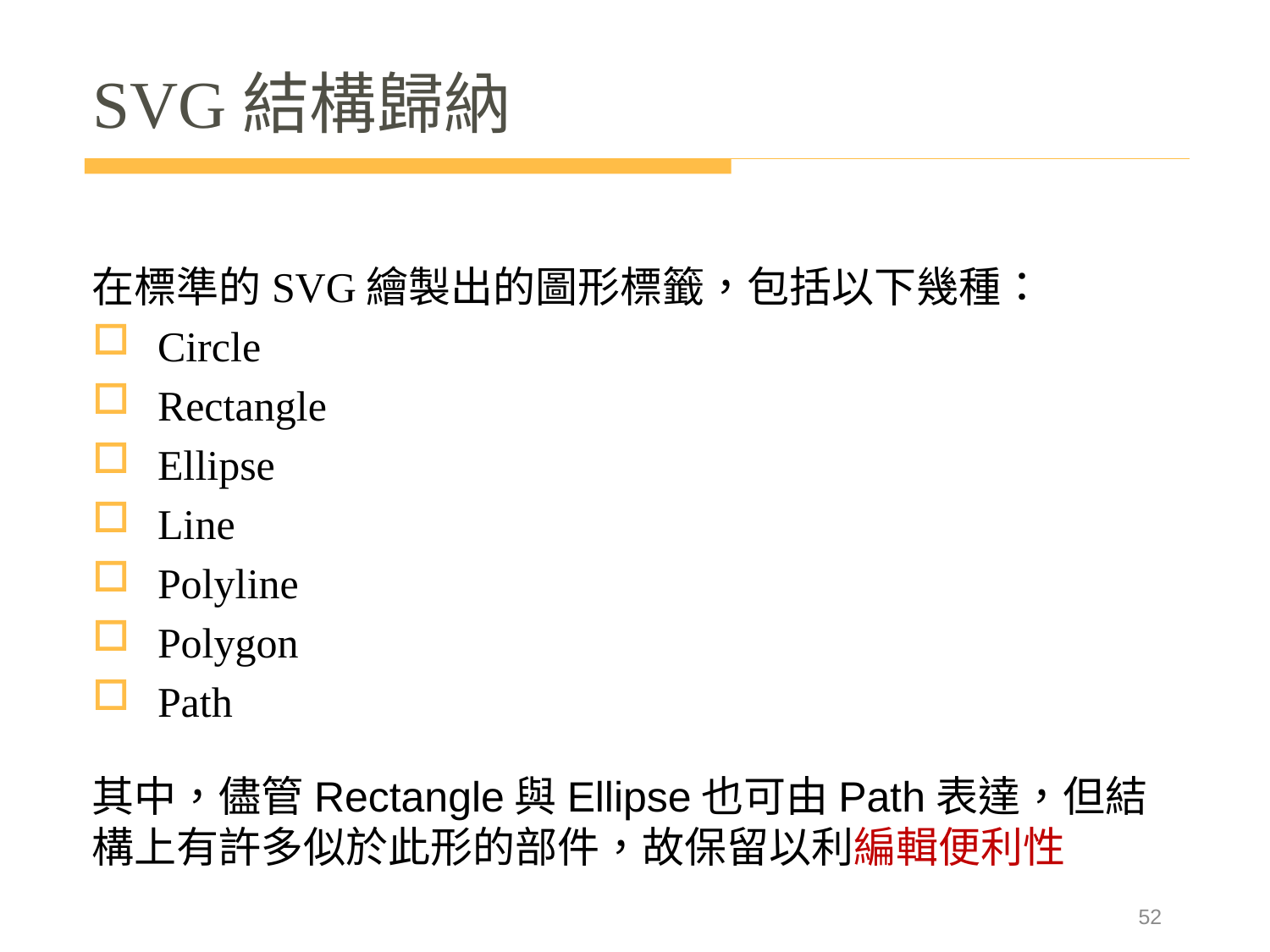

# SVG結構歸納
在標準的SVG繪製出的圖形標籤，包括以下幾種：
Circle
Rectangle
Ellipse
Line
Polyline
Polygon
Path
其中，儘管Rectangle與Ellipse也可由Path表達，但結構上有許多似於此形的部件，故保留以利編輯便利性

52